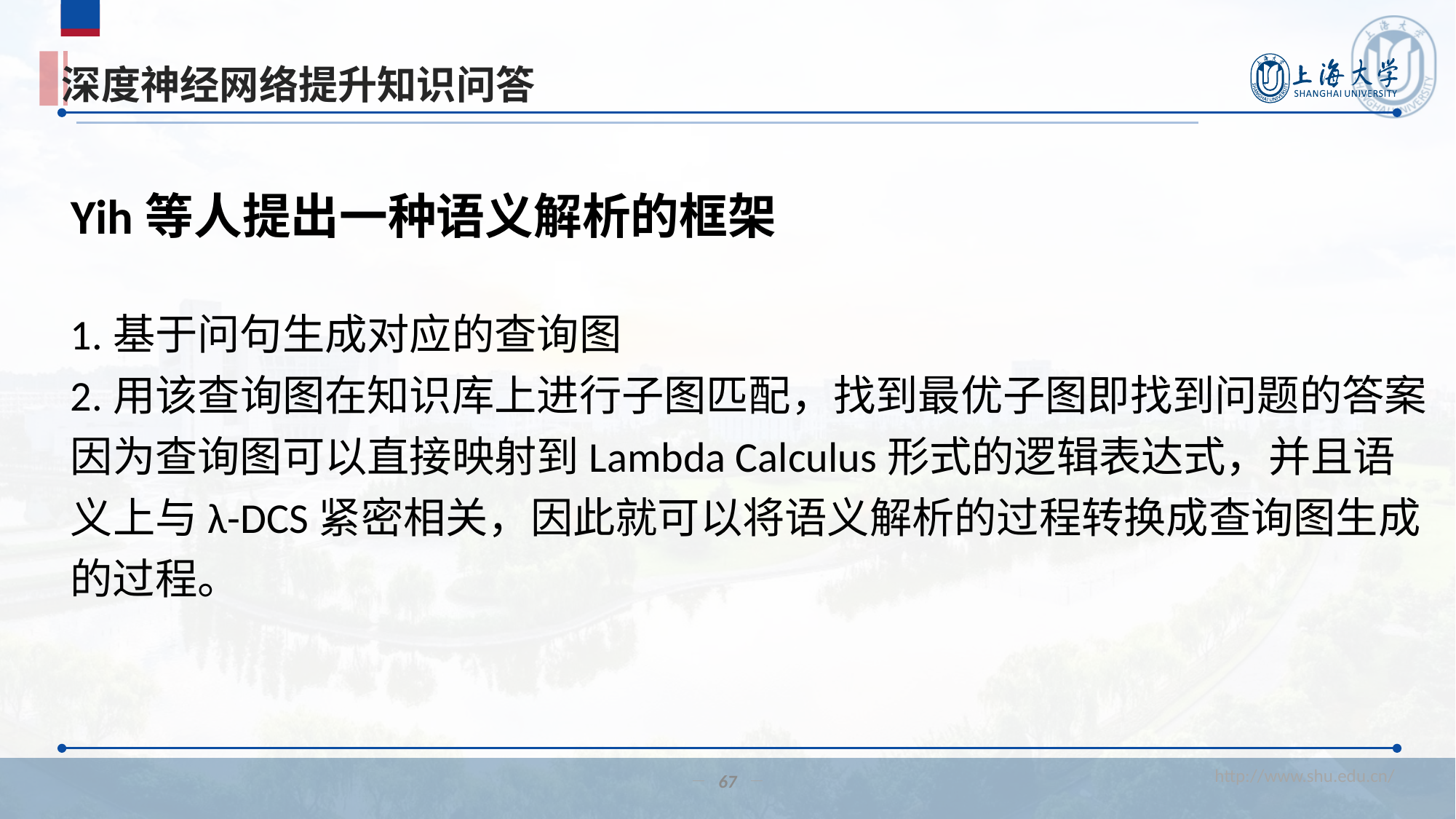

# 深度神经网络提升知识问答
Yih等人提出一种语义解析的框架
1.基于问句生成对应的查询图
2.用该查询图在知识库上进行子图匹配，找到最优子图即找到问题的答案
因为查询图可以直接映射到Lambda Calculus形式的逻辑表达式，并且语义上与λ-DCS紧密相关，因此就可以将语义解析的过程转换成查询图生成的过程。
67